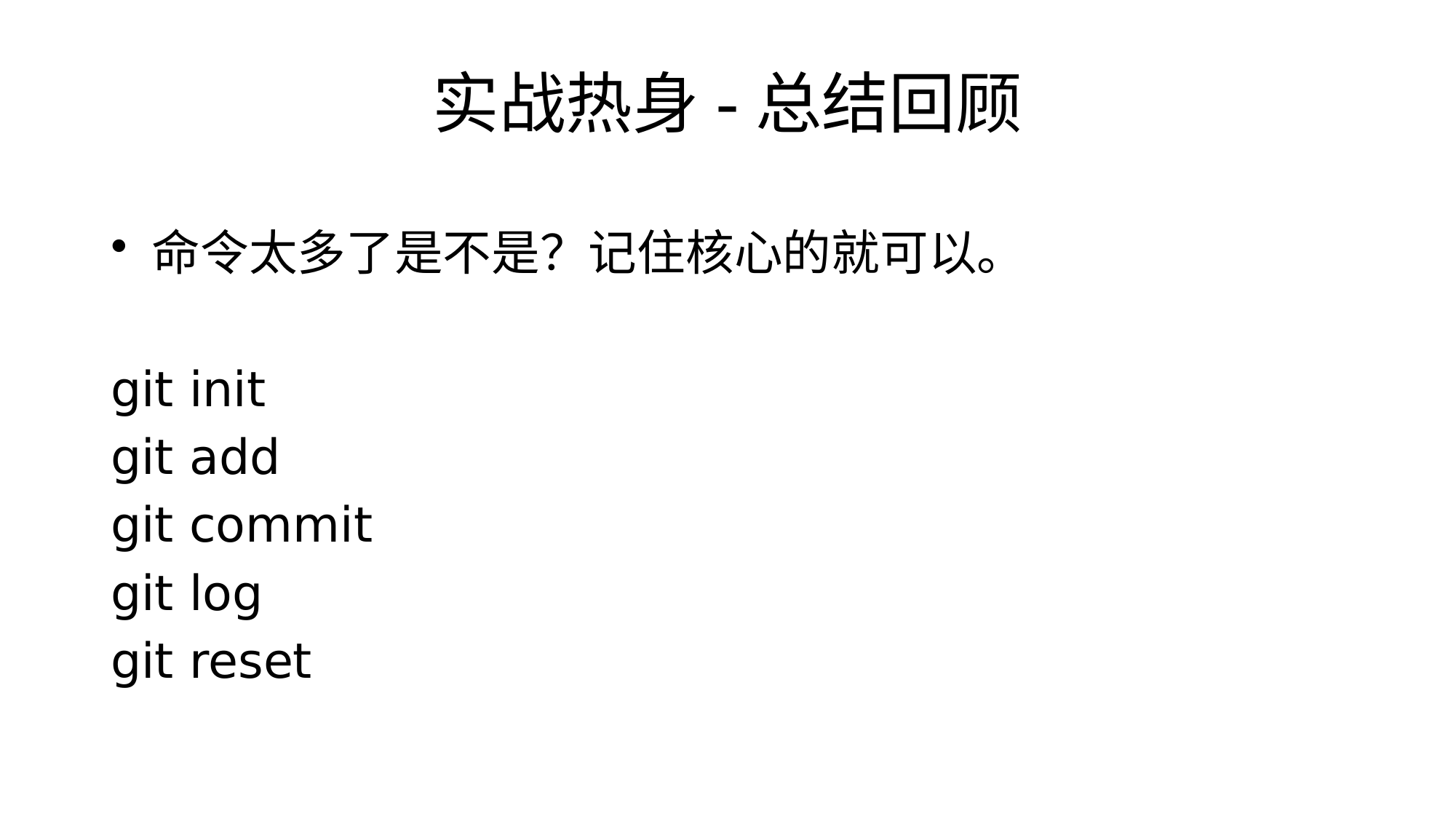

# 实战热身-总结回顾
命令太多了是不是？记住核心的就可以。

git init
git add
git commit
git log
git reset